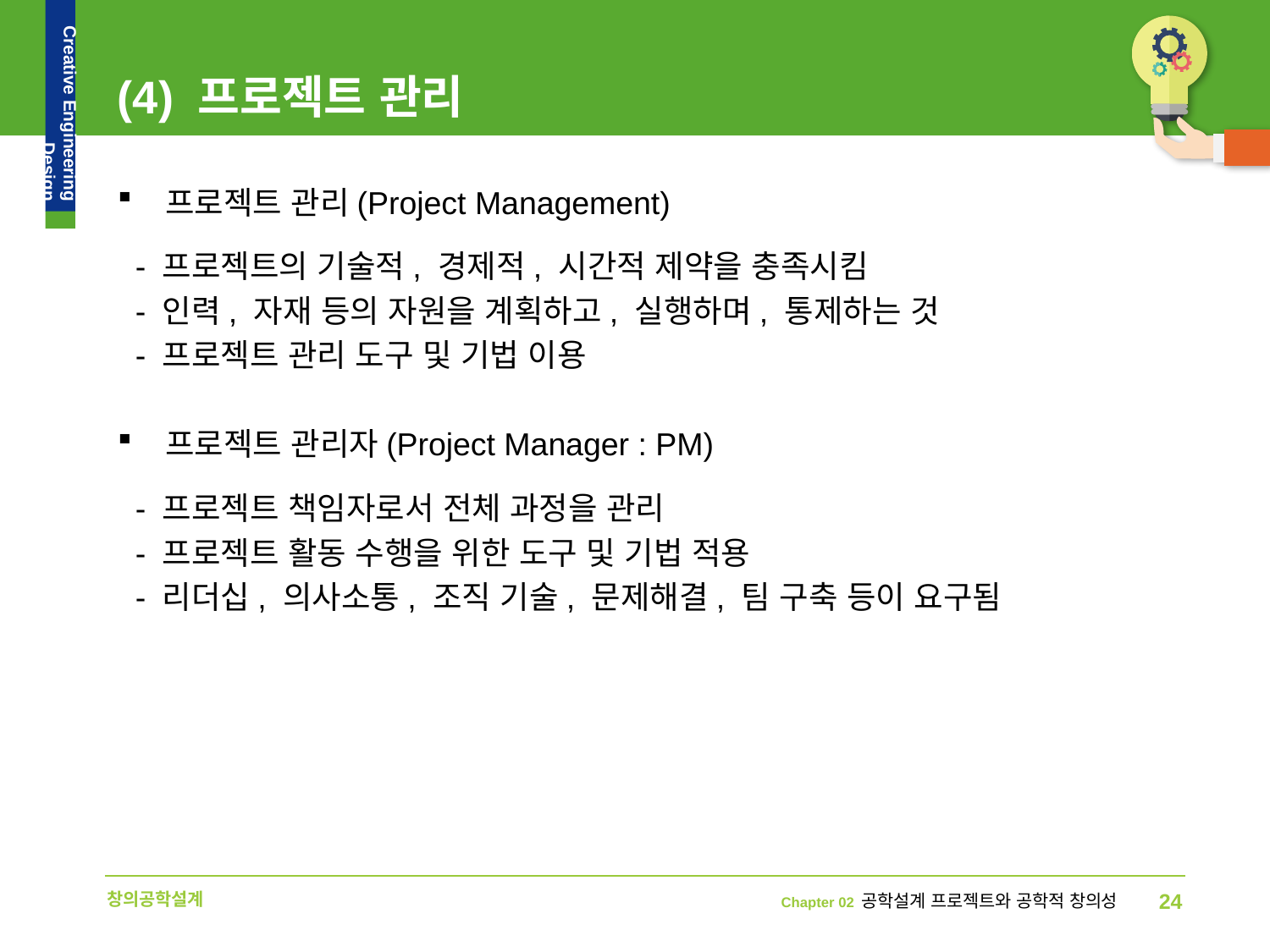

# (4) 프로젝트 관리
프로젝트 관리(Project Management)

  - 프로젝트의 기술적, 경제적, 시간적 제약을 충족시킴
  - 인력, 자재 등의 자원을 계획하고, 실행하며, 통제하는 것
  - 프로젝트 관리 도구 및 기법 이용

프로젝트 관리자(Project Manager : PM)

  - 프로젝트 책임자로서 전체 과정을 관리
  - 프로젝트 활동 수행을 위한 도구 및 기법 적용
  - 리더십, 의사소통, 조직 기술, 문제해결, 팀 구축 등이 요구됨